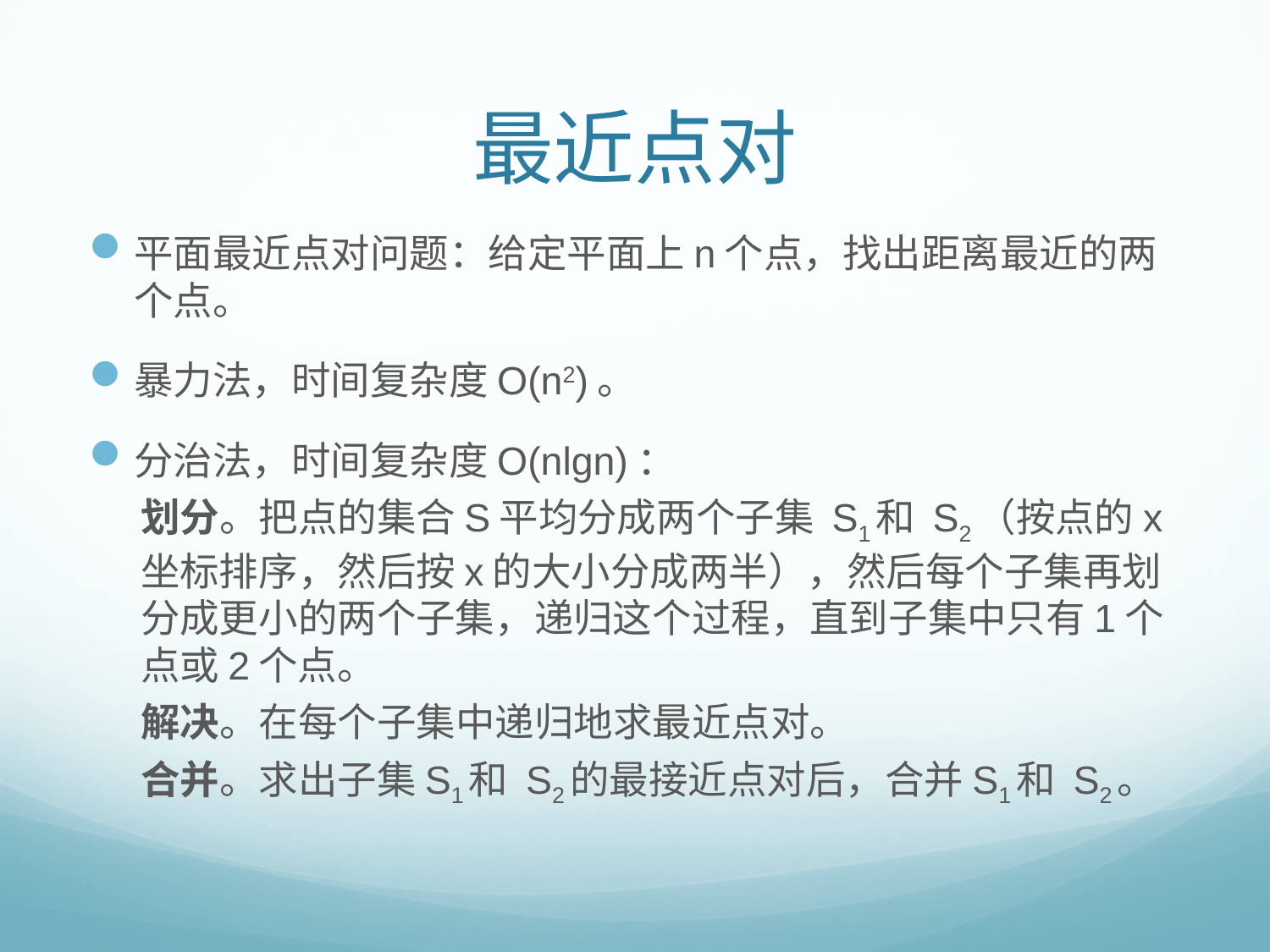

# 最近点对
平面最近点对问题：给定平面上n个点，找出距离最近的两个点。
暴力法，时间复杂度O(n2)。
分治法，时间复杂度O(nlgn)：
划分。把点的集合S平均分成两个子集 S1和 S2（按点的x坐标排序，然后按x的大小分成两半），然后每个子集再划分成更小的两个子集，递归这个过程，直到子集中只有1个点或2个点。
解决。在每个子集中递归地求最近点对。
合并。求出子集S1和 S2的最接近点对后，合并S1和 S2。